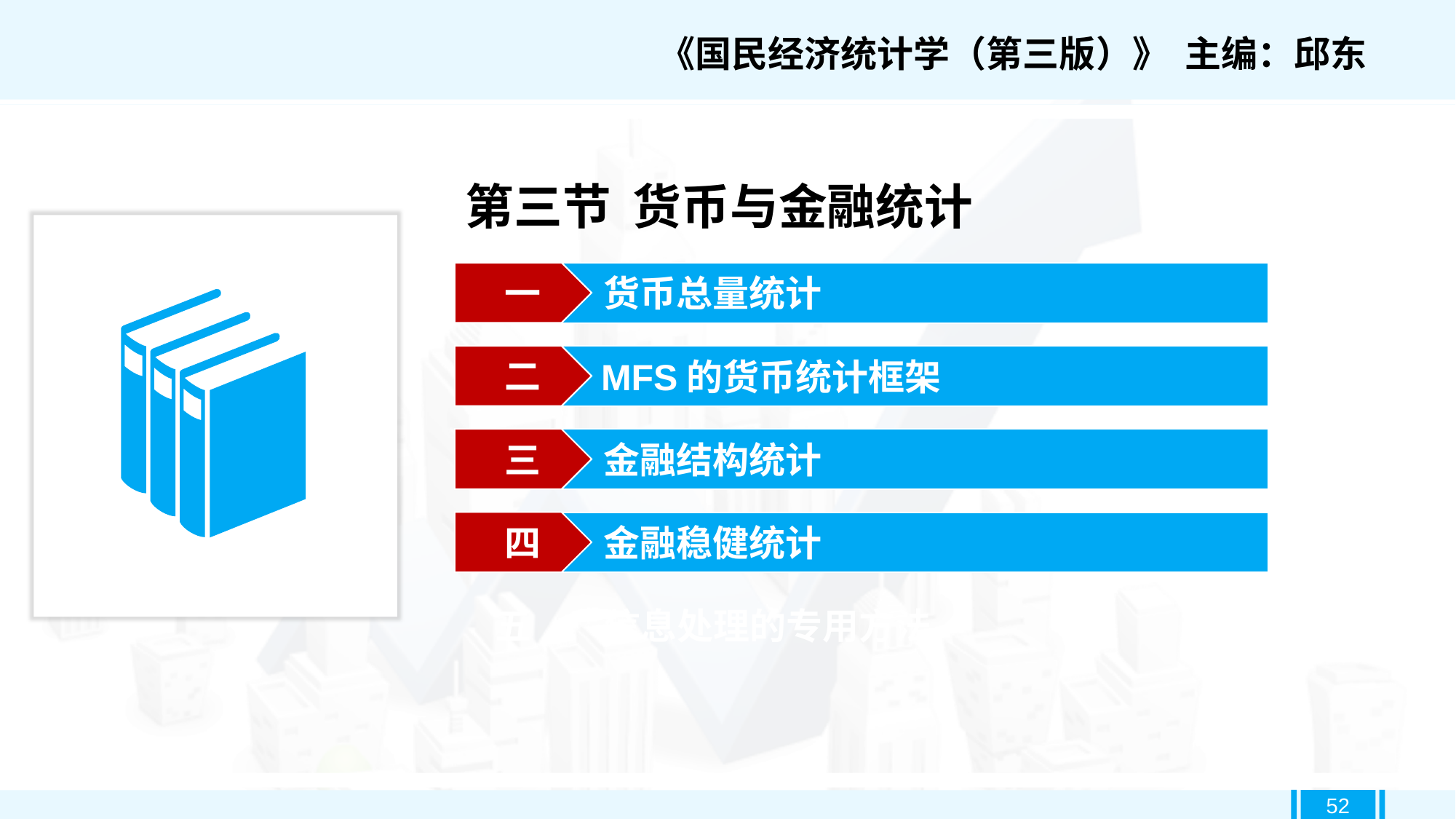

《国民经济统计学（第三版）》  主编：邱东
第三节  货币与金融统计

一

货币总量统计

二

MFS的货币统计框架

三

金融结构统计

四

金融稳健统计
五
信息处理的专用方法

52